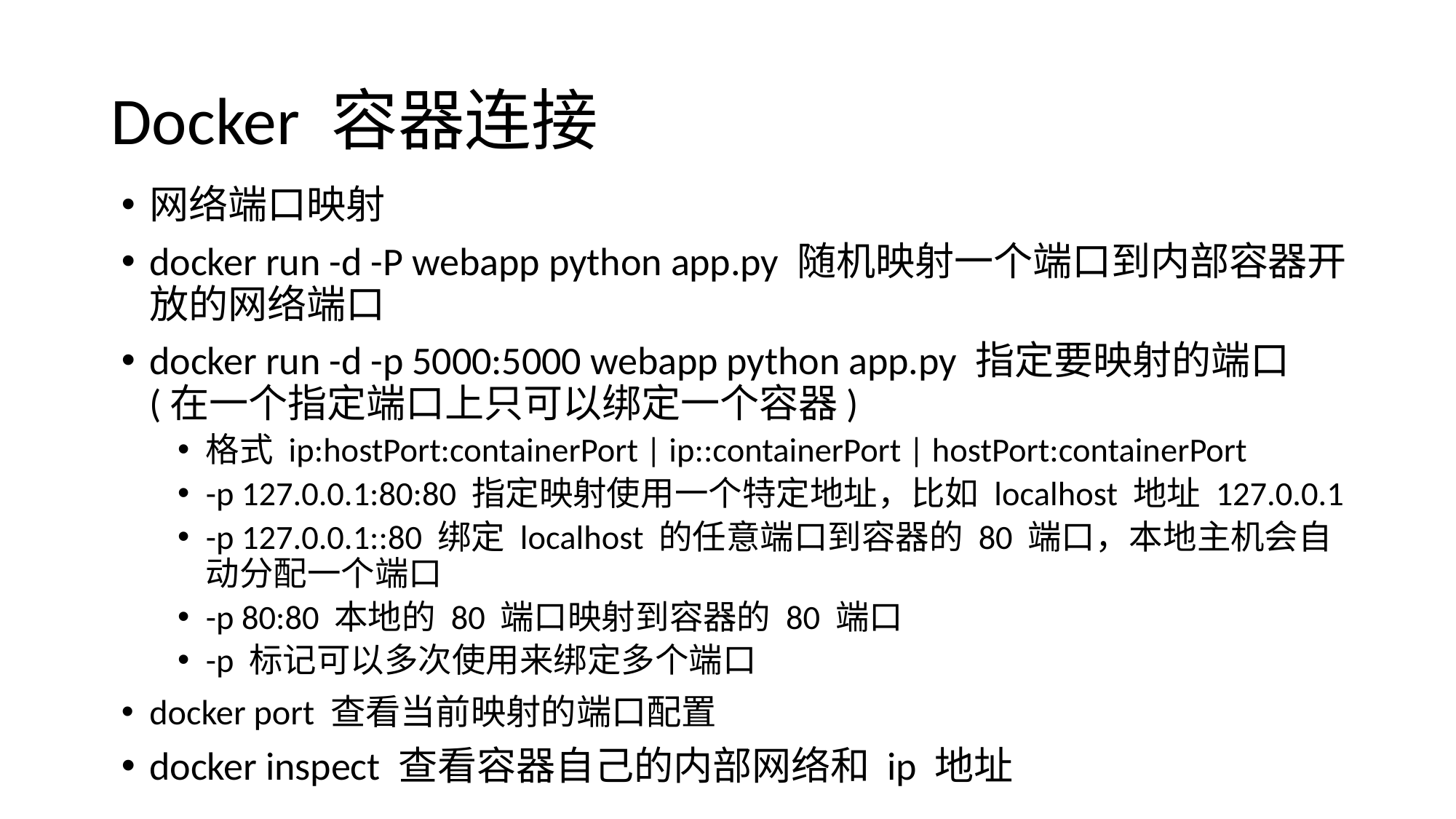

# Docker 容器连接
网络端口映射
docker run -d -P webapp python app.py 随机映射一个端口到内部容器开放的网络端口
docker run -d -p 5000:5000 webapp python app.py 指定要映射的端口 (在一个指定端口上只可以绑定一个容器)
格式 ip:hostPort:containerPort | ip::containerPort | hostPort:containerPort
-p 127.0.0.1:80:80 指定映射使用一个特定地址，比如 localhost 地址 127.0.0.1
-p 127.0.0.1::80 绑定 localhost 的任意端口到容器的 80 端口，本地主机会自动分配一个端口
-p 80:80 本地的 80 端口映射到容器的 80 端口
-p 标记可以多次使用来绑定多个端口
docker port 查看当前映射的端口配置
docker inspect 查看容器自己的内部网络和 ip 地址